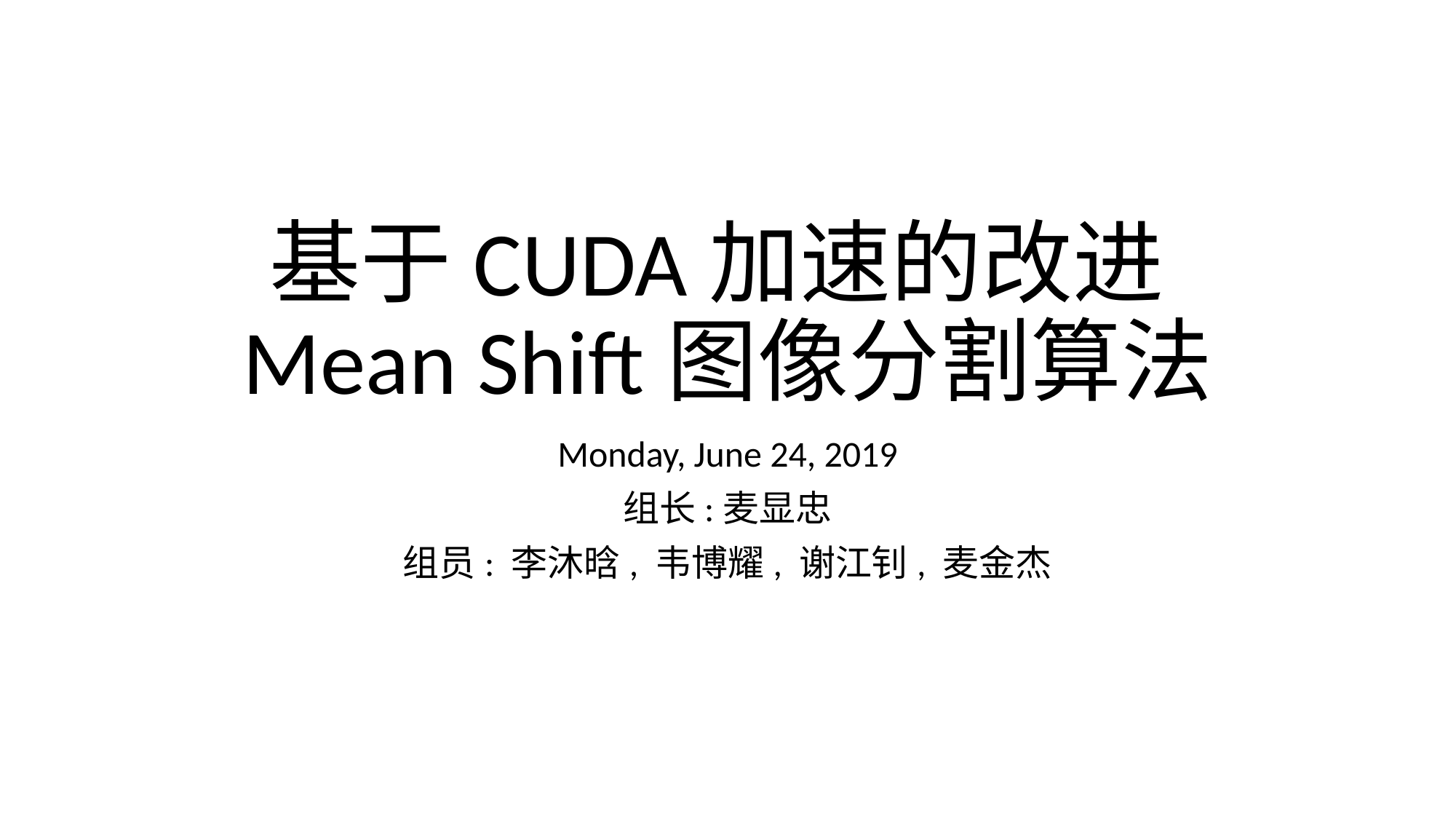

# 基于CUDA加速的改进Mean Shift图像分割算法
Monday, June 24, 2019
组长:麦显忠
组员: 李沐晗, 韦博耀, 谢江钊, 麦金杰